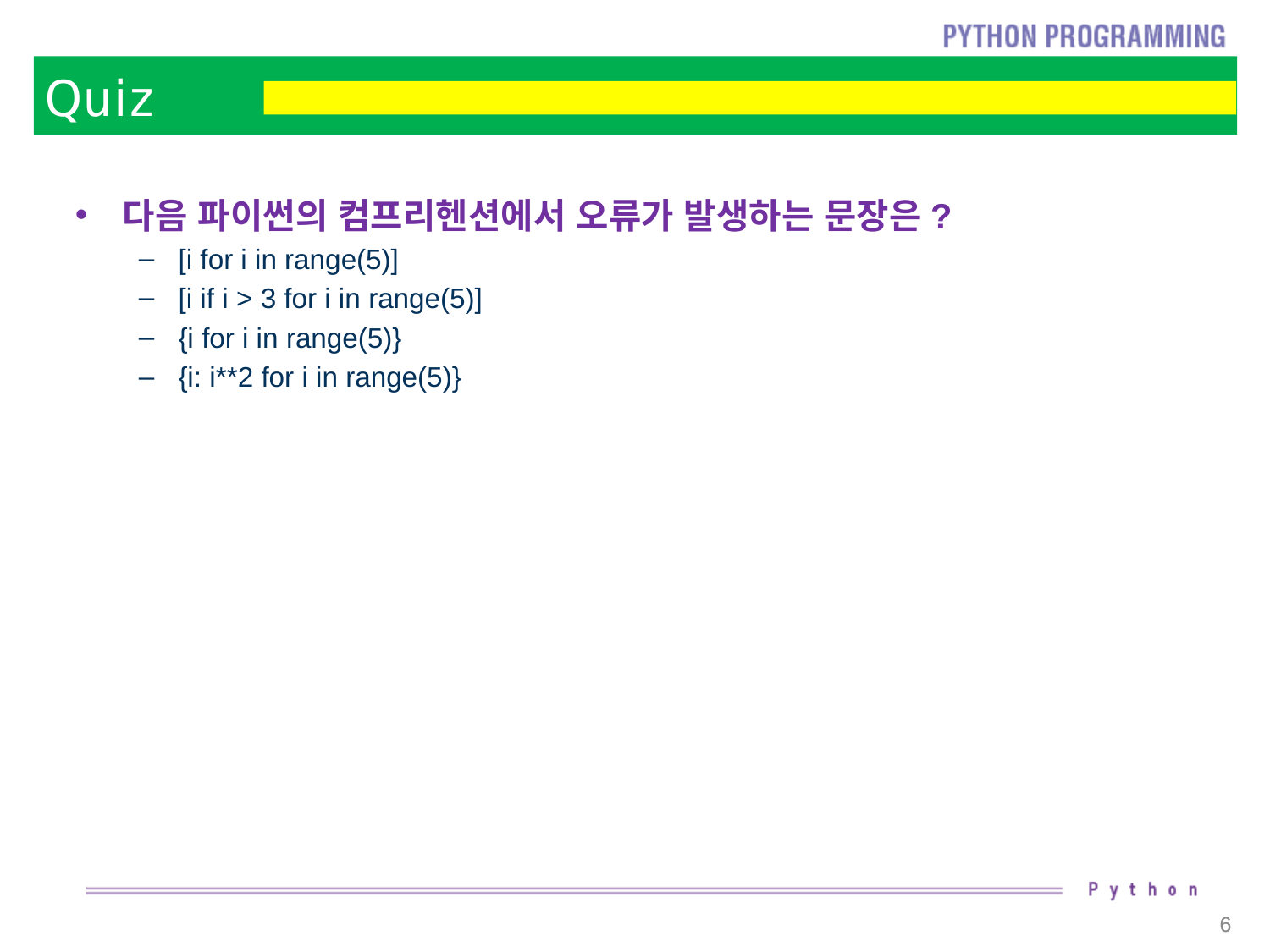

# Quiz

다음 파이썬의 컴프리헨션에서 오류가 발생하는 문장은?
[i for i in range(5)]
[i if i > 3 for i in range(5)]
{i for i in range(5)}
{i: i**2 for i in range(5)}
6